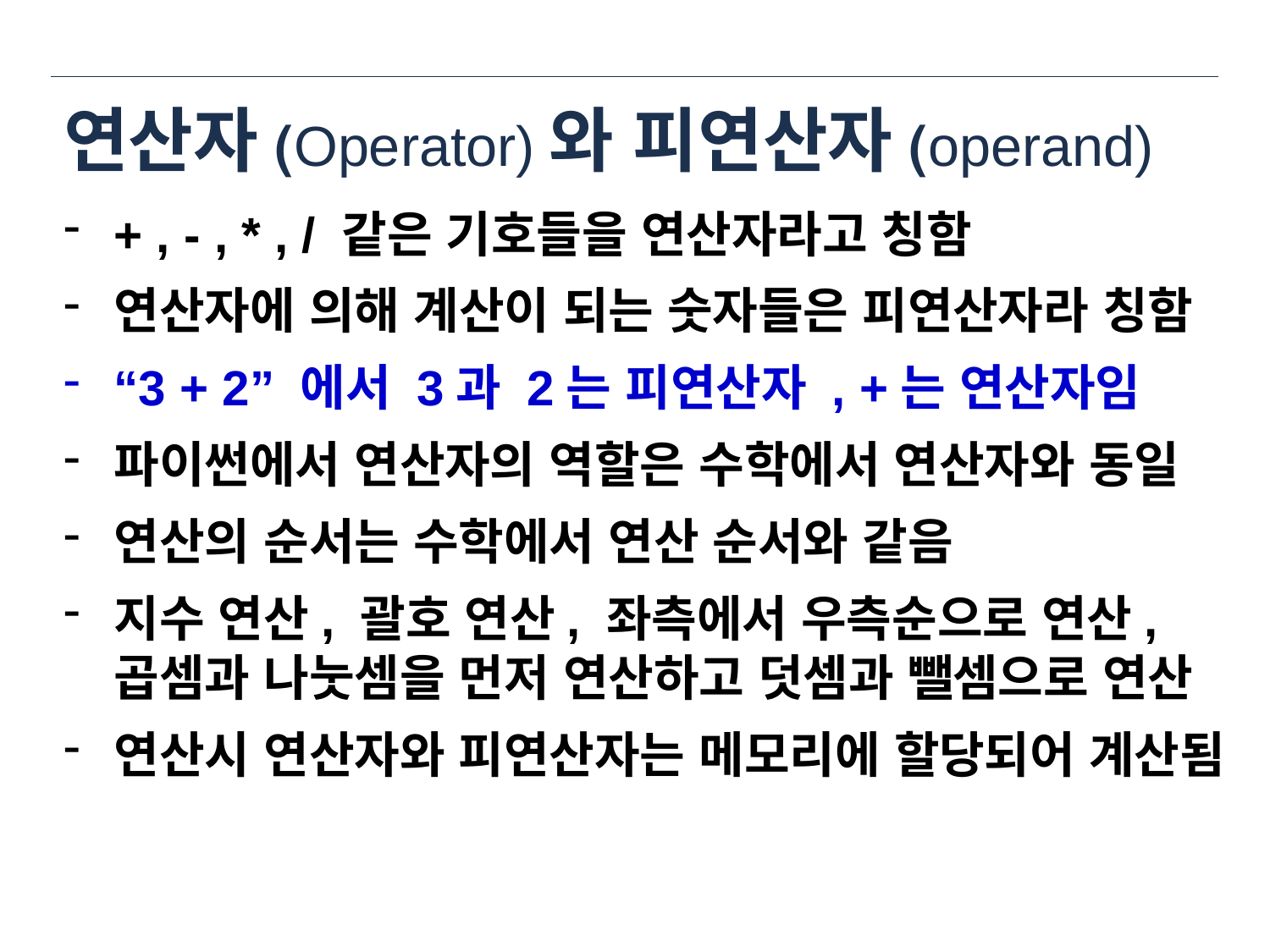

# 연산자(Operator)와 피연산자(operand)
+ , - , * , / 같은 기호들을 연산자라고 칭함
연산자에 의해 계산이 되는 숫자들은 피연산자라 칭함
“3 + 2” 에서 3과 2는 피연산자 , +는 연산자임
파이썬에서 연산자의 역할은 수학에서 연산자와 동일
연산의 순서는 수학에서 연산 순서와 같음
지수 연산, 괄호 연산, 좌측에서 우측순으로 연산, 곱셈과 나눗셈을 먼저 연산하고 덧셈과 뺄셈으로 연산
연산시 연산자와 피연산자는 메모리에 할당되어 계산됨